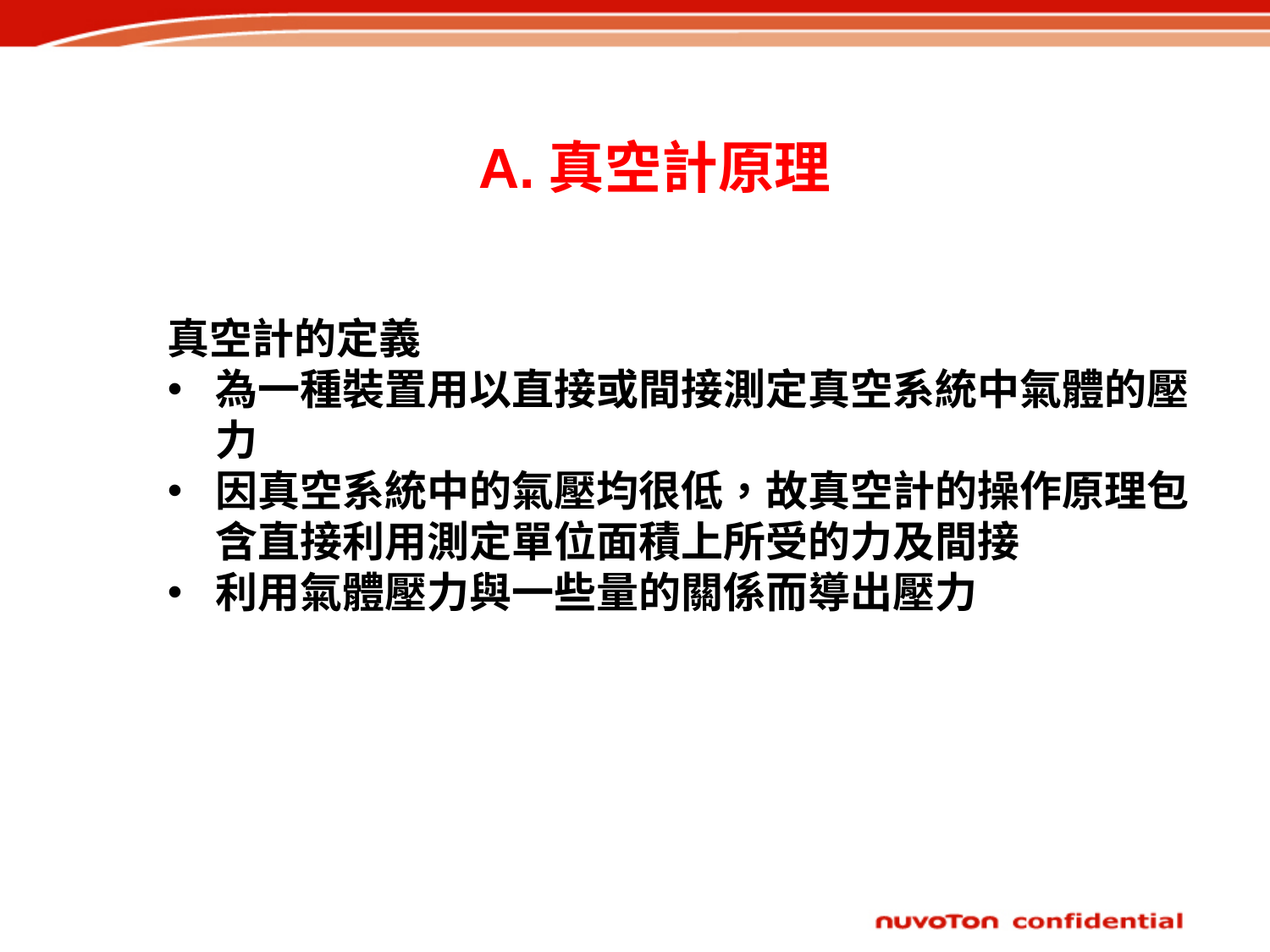

# A.真空計原理
真空計的定義
為一種裝置用以直接或間接測定真空系統中氣體的壓力
因真空系統中的氣壓均很低，故真空計的操作原理包含直接利用測定單位面積上所受的力及間接
利用氣體壓力與一些量的關係而導出壓力